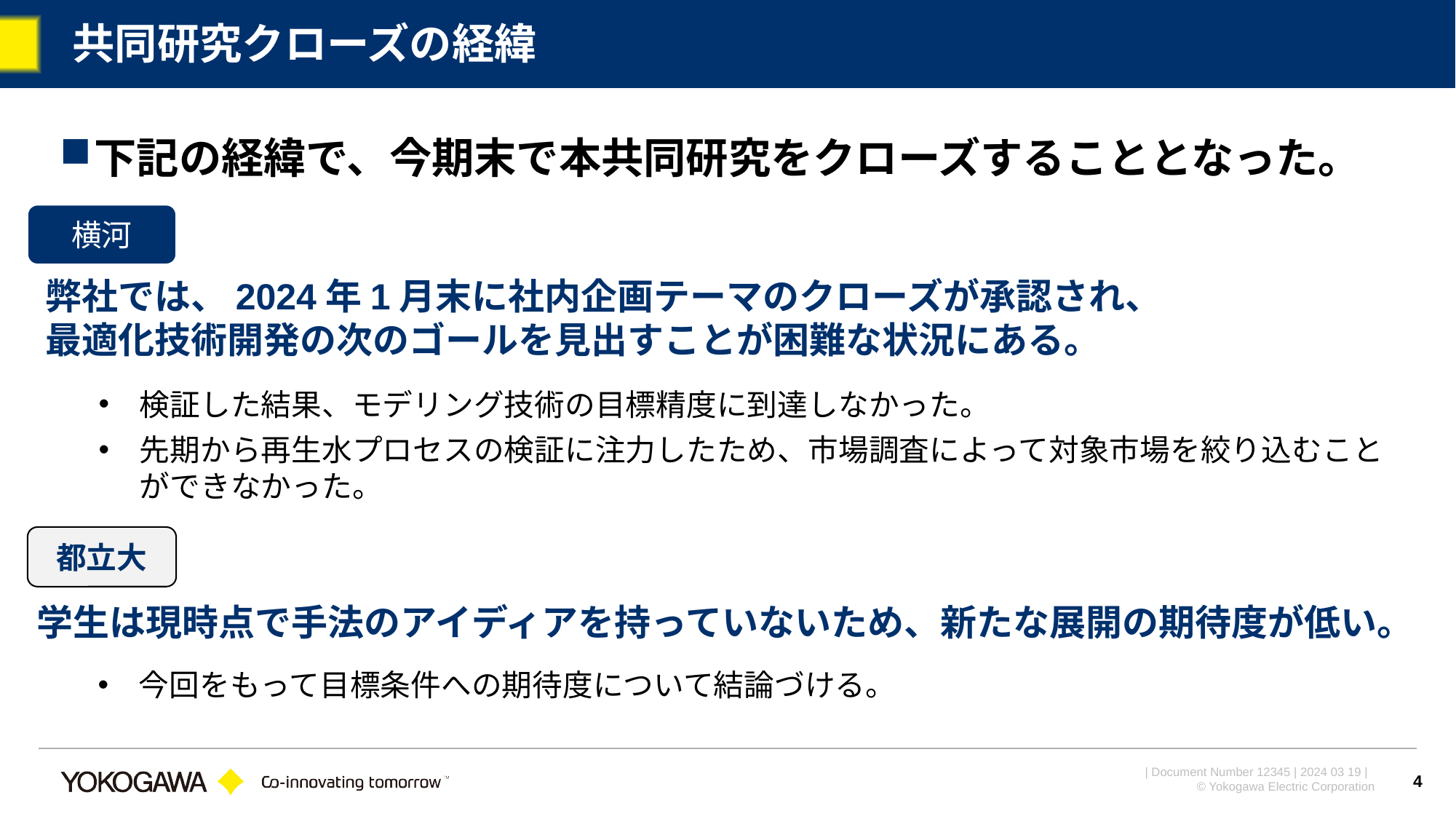

# 共同研究クローズの経緯
下記の経緯で、今期末で本共同研究をクローズすることとなった。
横河
弊社では、2024年1月末に社内企画テーマのクローズが承認され、
最適化技術開発の次のゴールを見出すことが困難な状況にある。
検証した結果、モデリング技術の目標精度に到達しなかった。
先期から再生水プロセスの検証に注力したため、市場調査によって対象市場を絞り込むことができなかった。
都立大
学生は現時点で手法のアイディアを持っていないため、新たな展開の期待度が低い。
今回をもって目標条件への期待度について結論づける。
4